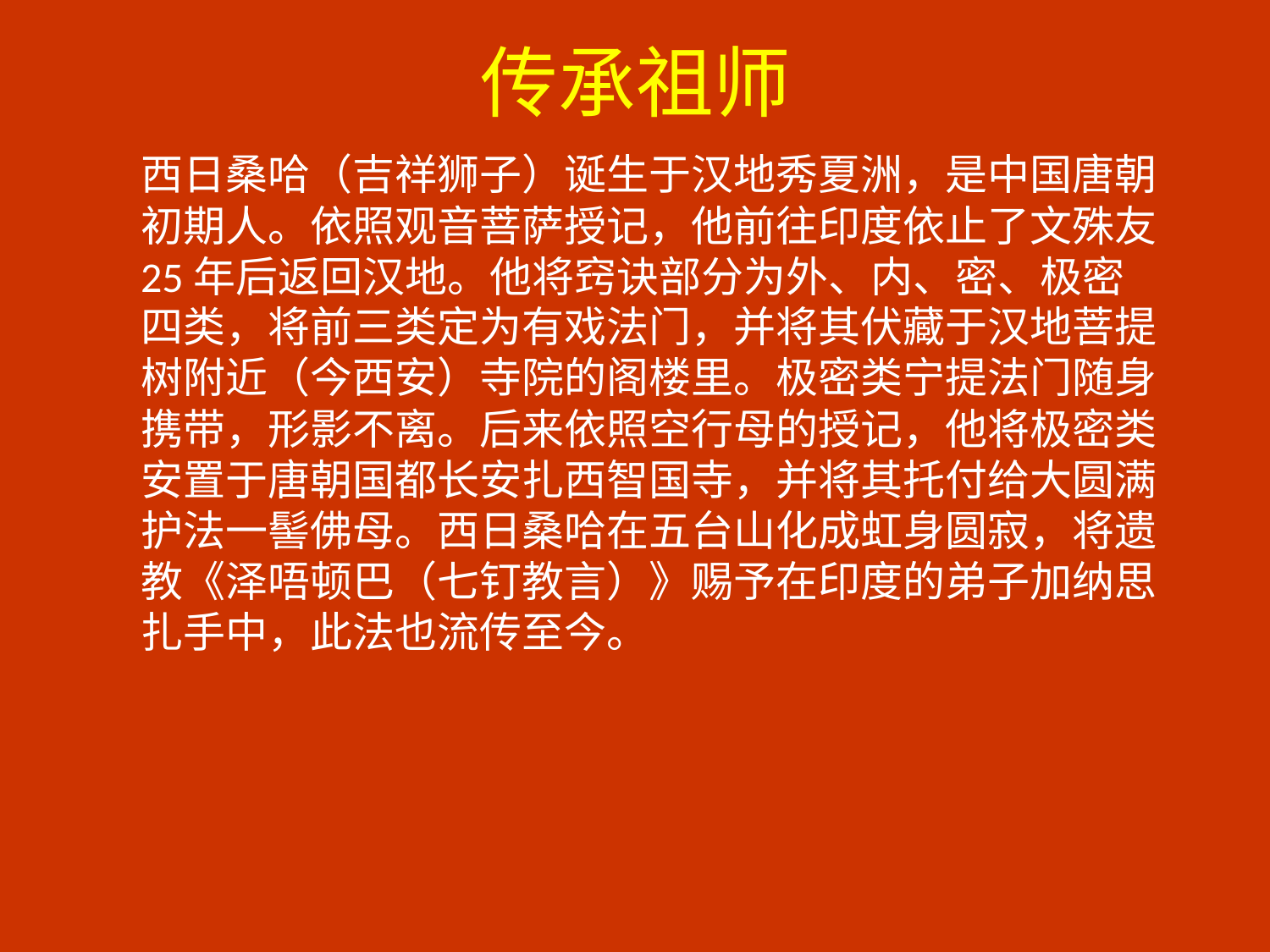

# 传承祖师
西日桑哈（吉祥狮子）诞生于汉地秀夏洲，是中国唐朝初期人。依照观音菩萨授记，他前往印度依止了文殊友25年后返回汉地。他将窍诀部分为外、内、密、极密四类，将前三类定为有戏法门，并将其伏藏于汉地菩提树附近（今西安）寺院的阁楼里。极密类宁提法门随身携带，形影不离。后来依照空行母的授记，他将极密类安置于唐朝国都长安扎西智国寺，并将其托付给大圆满护法一髻佛母。西日桑哈在五台山化成虹身圆寂，将遗教《泽唔顿巴（七钉教言）》赐予在印度的弟子加纳思扎手中，此法也流传至今。